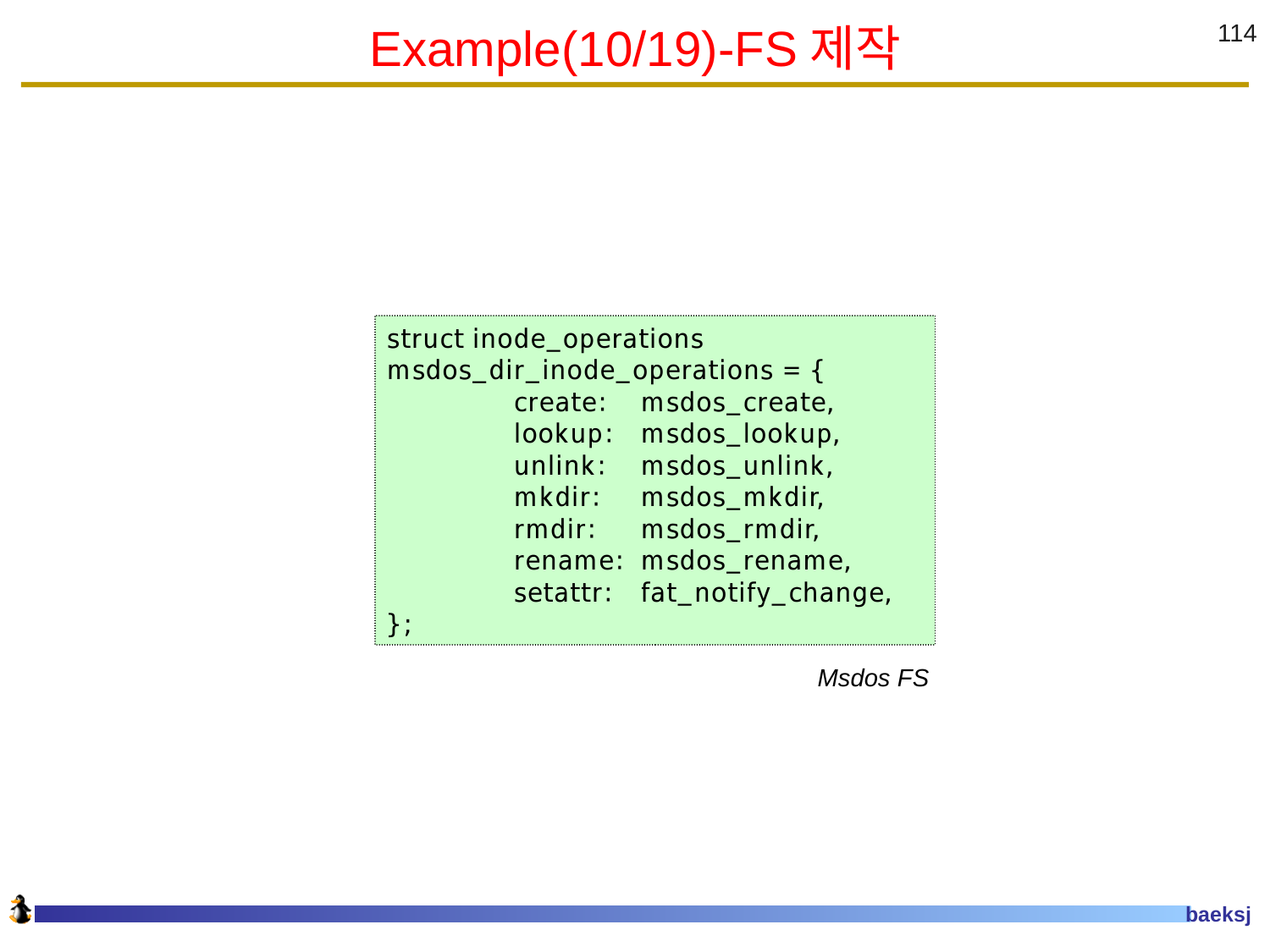

# Example(10/19)-FS제작
114

struct inode_operations msdos_dir_inode_operations = {
	create:	msdos_create,
	lookup:	msdos_lookup,
	unlink:	msdos_unlink,
	mkdir:	msdos_mkdir,
	rmdir:	msdos_rmdir,
	rename:	msdos_rename,
	setattr:	fat_notify_change,
};
Msdos FS